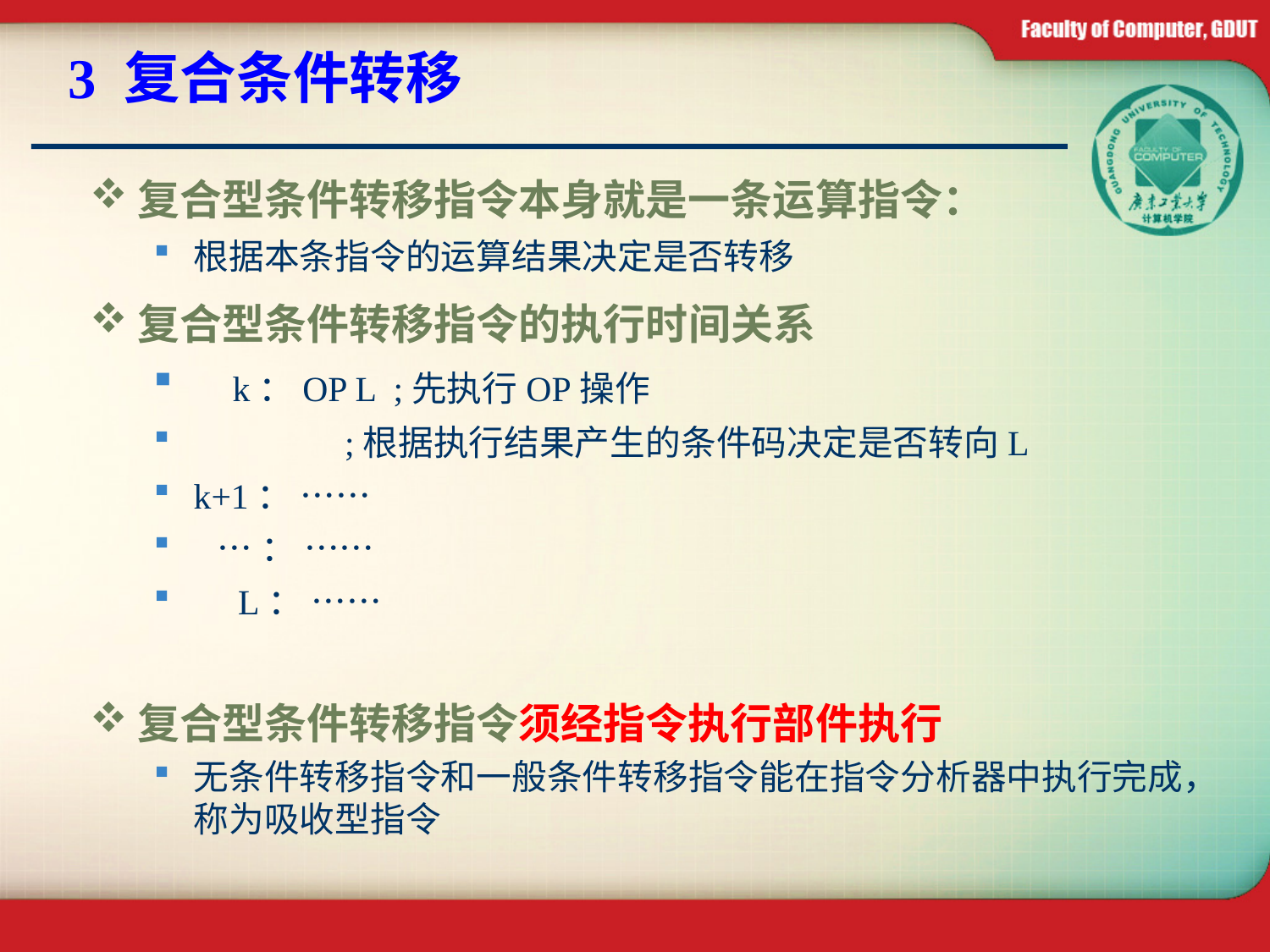

# 3 复合条件转移
复合型条件转移指令本身就是一条运算指令：
根据本条指令的运算结果决定是否转移
复合型条件转移指令的执行时间关系
    k：OP L  ;先执行OP操作
                 ;根据执行结果产生的条件码决定是否转向L
k+1： ……
   …： ……
     L： ……

复合型条件转移指令须经指令执行部件执行
无条件转移指令和一般条件转移指令能在指令分析器中执行完成，称为吸收型指令